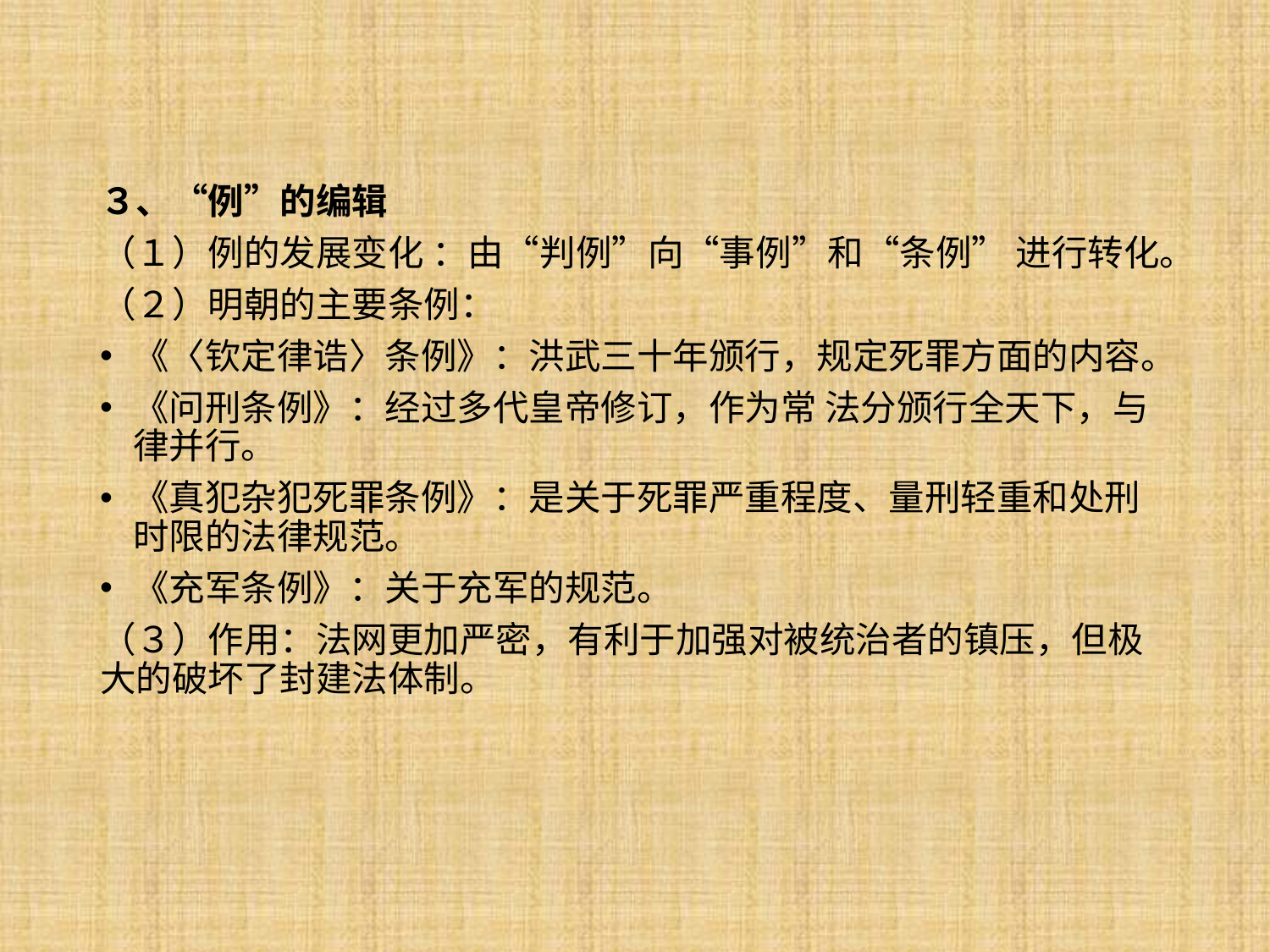

３、“例”的编辑
（１）例的发展变化 ：由“判例”向“事例”和“条例” 进行转化。
（２）明朝的主要条例：
《〈钦定律诰〉条例》：洪武三十年颁行，规定死罪方面的内容。
《问刑条例》：经过多代皇帝修订，作为常 法分颁行全天下，与律并行。
《真犯杂犯死罪条例》：是关于死罪严重程度、量刑轻重和处刑时限的法律规范。
《充军条例》：关于充军的规范。
（３）作用：法网更加严密，有利于加强对被统治者的镇压，但极大的破坏了封建法体制。